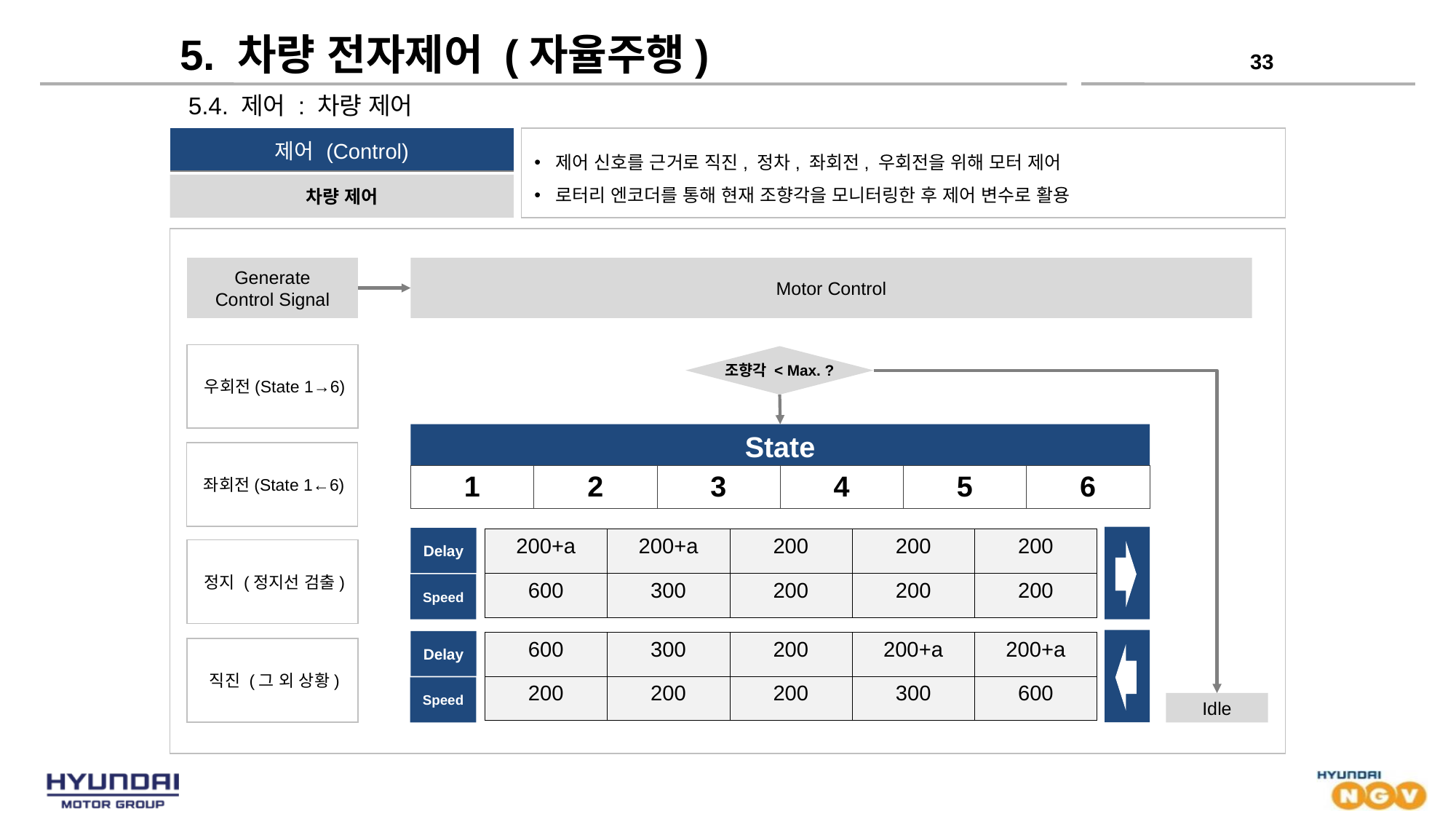

# 5. 차량 전자제어 (자율주행)
33
5.4. 제어 : 차량 제어

| 제어 (Control) |
| --- |
제어 신호를 근거로 직진, 정차, 좌회전, 우회전을 위해 모터 제어
로터리 엔코더를 통해 현재 조향각을 모니터링한 후 제어 변수로 활용
차량 제어

Generate
Control Signal
Motor Control
우회전(State 1→6)

조향각 < Max. ?
State
좌회전(State 1←6)
| 1 | 2 | 3 | 4 | 5 | 6 |
| --- | --- | --- | --- | --- | --- |

Delay
| 200+a | 200+a | 200 | 200 | 200 |
| --- | --- | --- | --- | --- |
| 600 | 300 | 200 | 200 | 200 |
정지 (정지선 검출)

Speed

Delay
| 600 | 300 | 200 | 200+a | 200+a |
| --- | --- | --- | --- | --- |
| 200 | 200 | 200 | 300 | 600 |
직진 (그 외 상황)

Speed
Idle